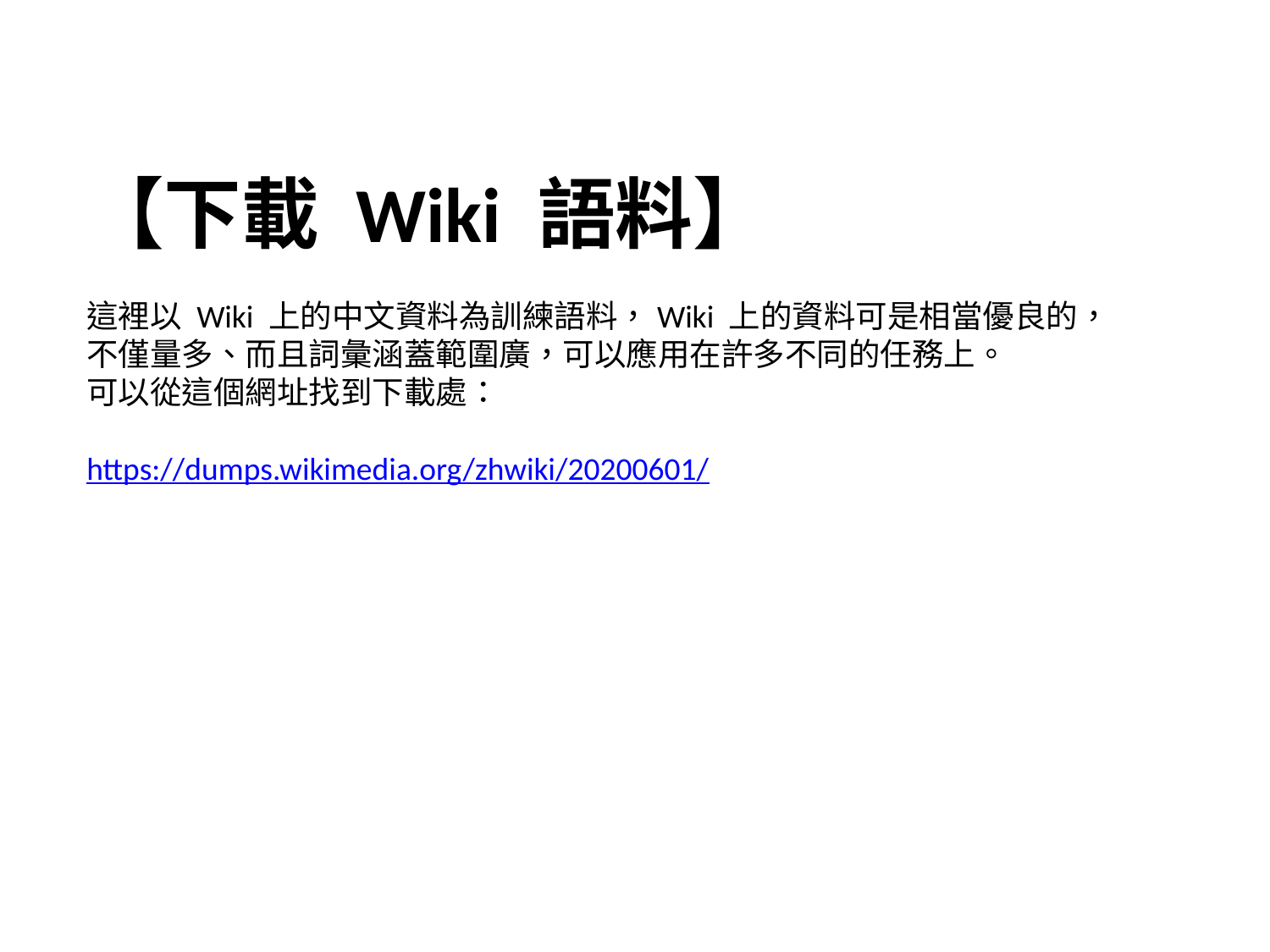

【下載 Wiki 語料】

這裡以 Wiki 上的中文資料為訓練語料，Wiki 上的資料可是相當優良的，不僅量多、而且詞彙涵蓋範圍廣，可以應用在許多不同的任務上。
可以從這個網址找到下載處：

https://dumps.wikimedia.org/zhwiki/20200601/